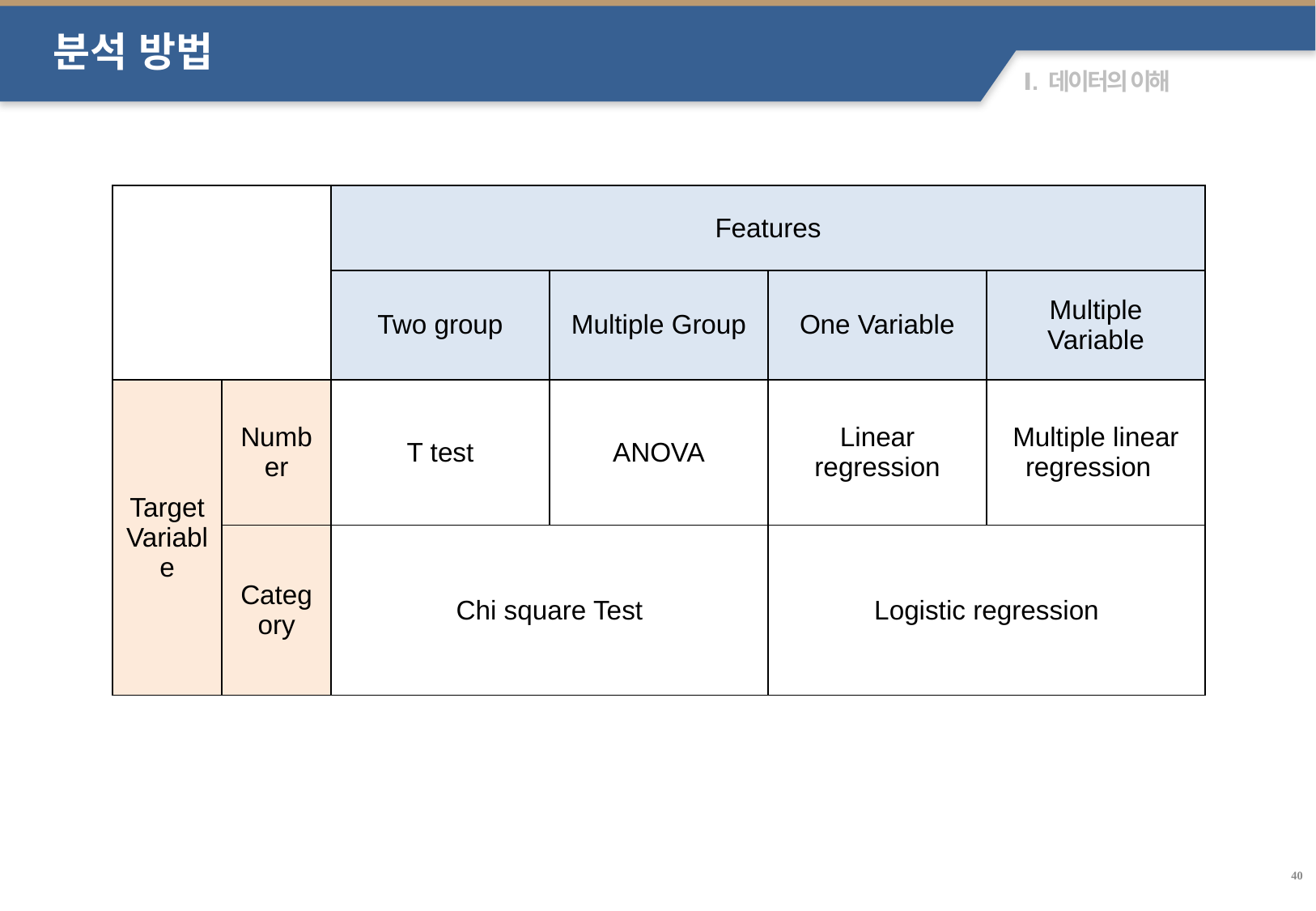

분석 방법
|  |  | Features |  |  |  |
| --- | --- | --- | --- | --- | --- |
|  |  | Two group | Multiple Group | One Variable | Multiple Variable |
| Target Variable | Number | T test | ANOVA | Linear regression | Multiple linear regression |
|  | Category | Chi square Test |  | Logistic regression |  |
40